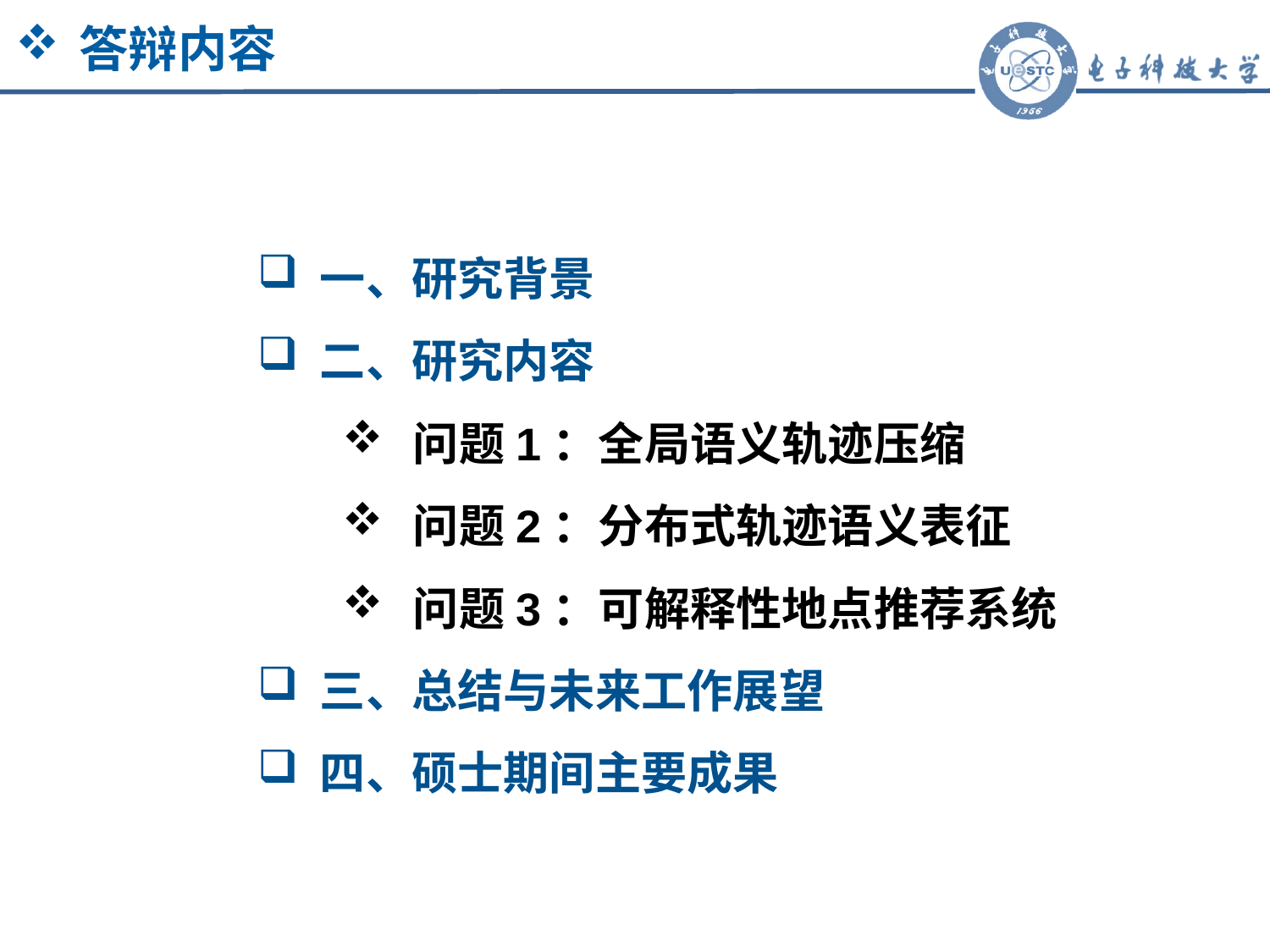

答辩内容
一、研究背景
二、研究内容
问题1：全局语义轨迹压缩
问题2：分布式轨迹语义表征
问题3：可解释性地点推荐系统
三、总结与未来工作展望
四、硕士期间主要成果